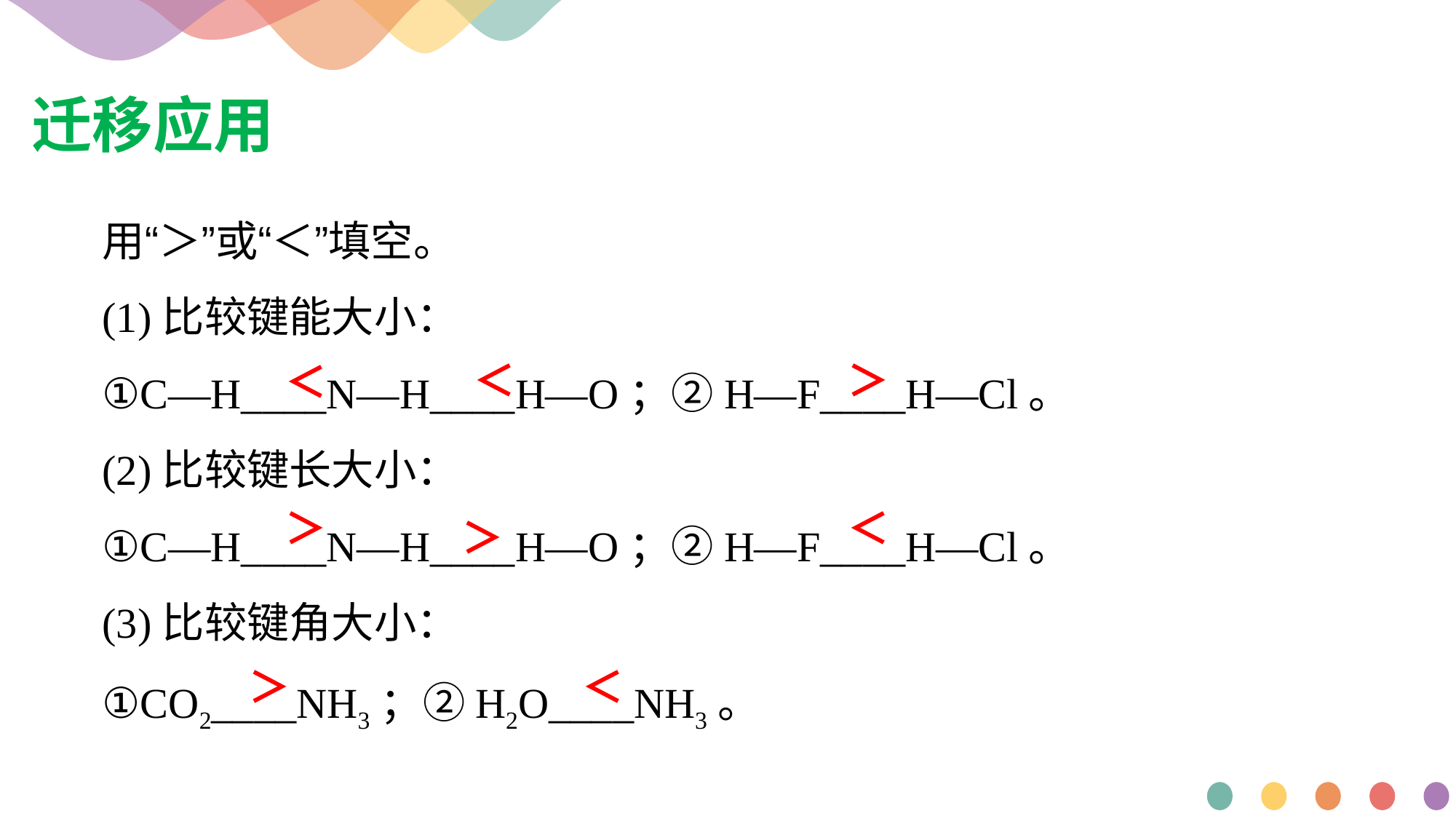

迁移应用
用“＞”或“＜”填空。
(1)比较键能大小：
①C—H____N—H____H—O；②H—F____H—Cl。
(2)比较键长大小：
①C—H____N—H____H—O；②H—F____H—Cl。
(3)比较键角大小：
①CO2____NH3；②H2O____NH3。
＜
＞
＜
＞
＜
＞
＞
＜